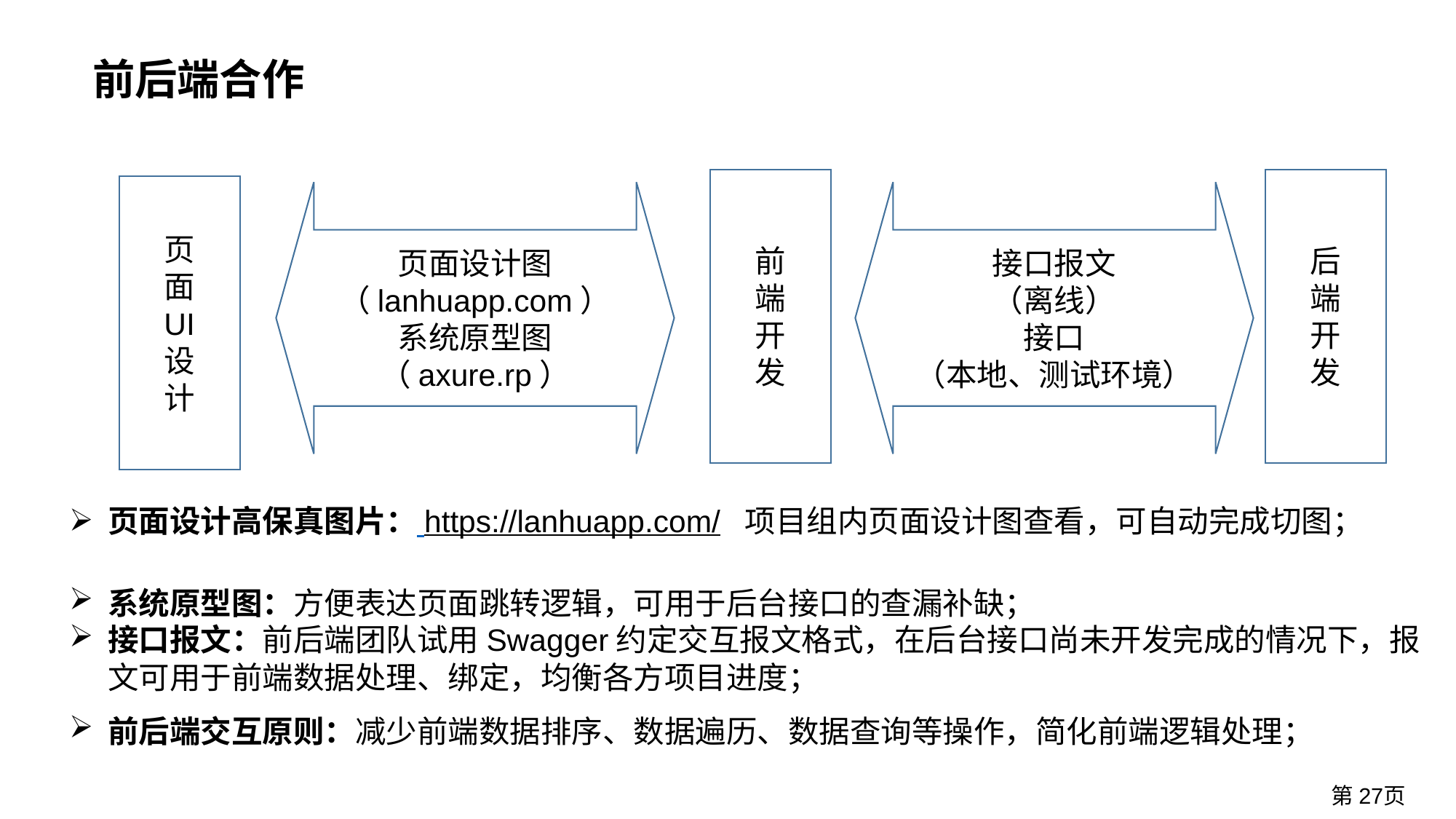

# 前后端合作
前
端
开
发
后
端
开
发
页
面
UI
设
计
页面设计图
（lanhuapp.com）
系统原型图
（axure.rp）
接口报文
（离线）
接口
（本地、测试环境）
页面设计高保真图片： https://lanhuapp.com/  项目组内页面设计图查看，可自动完成切图；
系统原型图：方便表达页面跳转逻辑，可用于后台接口的查漏补缺；
接口报文：前后端团队试用Swagger约定交互报文格式，在后台接口尚未开发完成的情况下，报文可用于前端数据处理、绑定，均衡各方项目进度；
前后端交互原则：减少前端数据排序、数据遍历、数据查询等操作，简化前端逻辑处理；